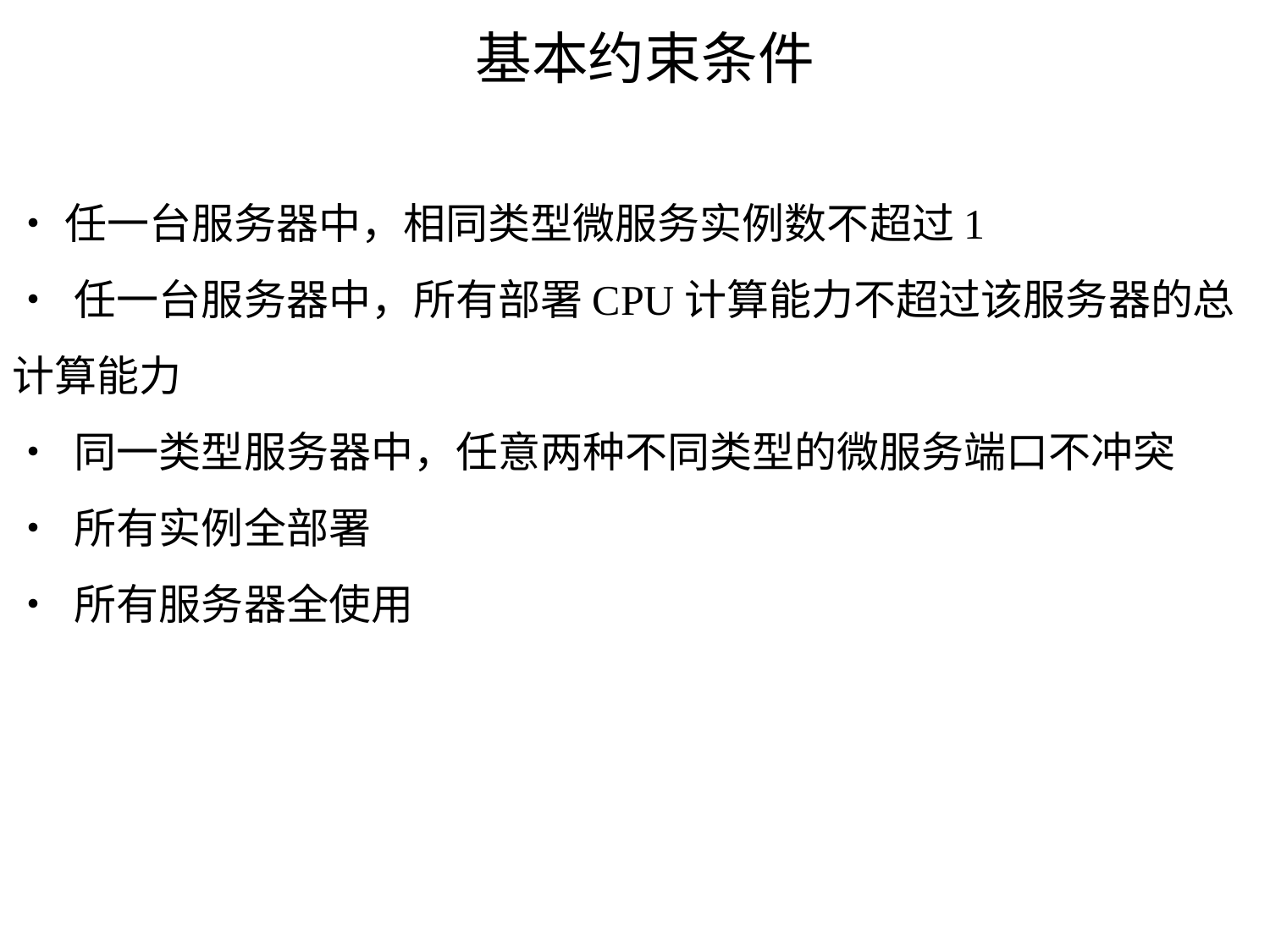

基本约束条件

•任一台服务器中，相同类型微服务实例数不超过1
• 任一台服务器中，所有部署CPU计算能力不超过该服务器的总计算能力
• 同一类型服务器中，任意两种不同类型的微服务端口不冲突
• 所有实例全部署
• 所有服务器全使用